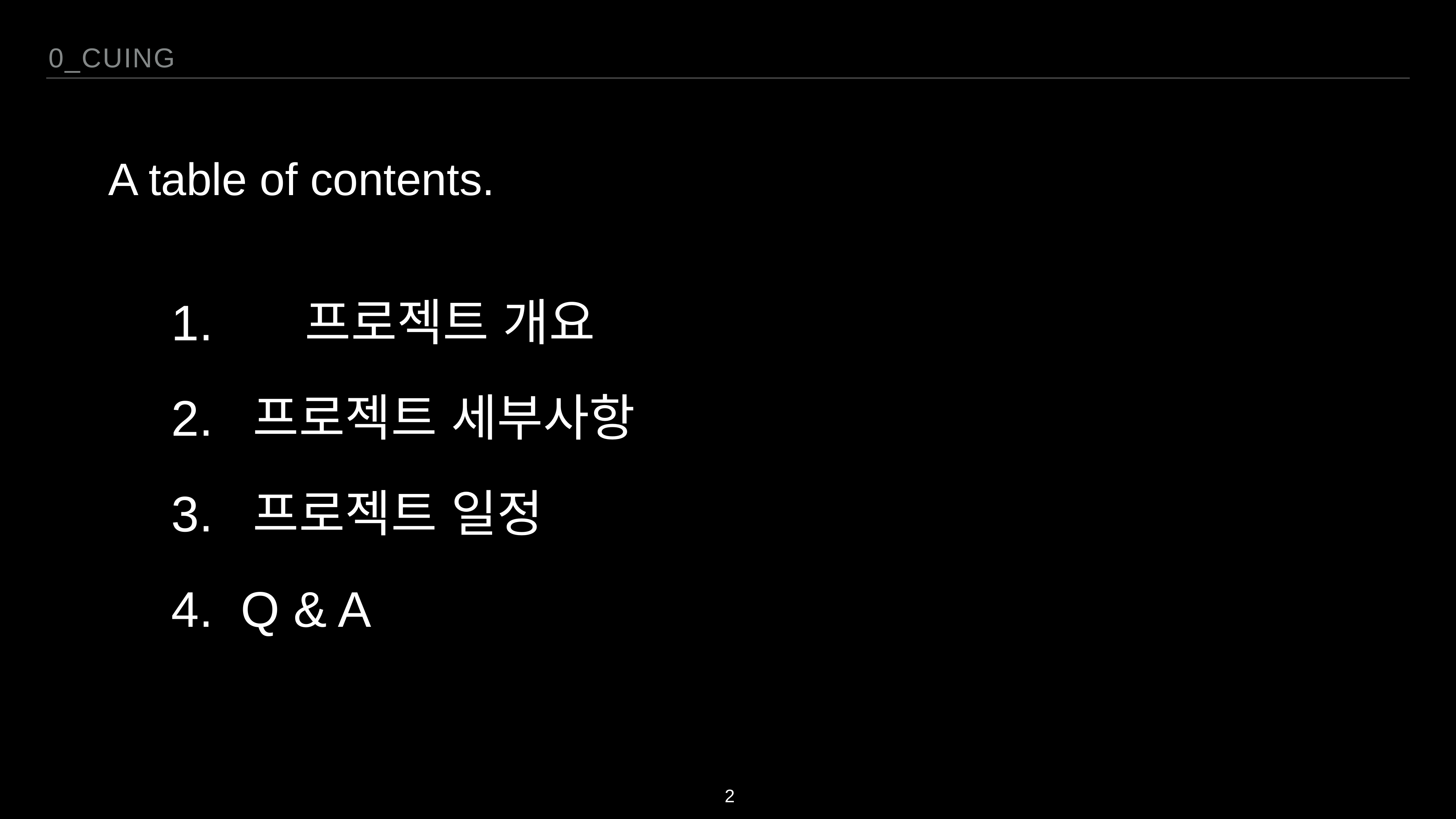

0_cuing

A table of contents.
1. 	 프로젝트 개요

2.  프로젝트 세부사항

3.  프로젝트 일정

4.  Q & A
2